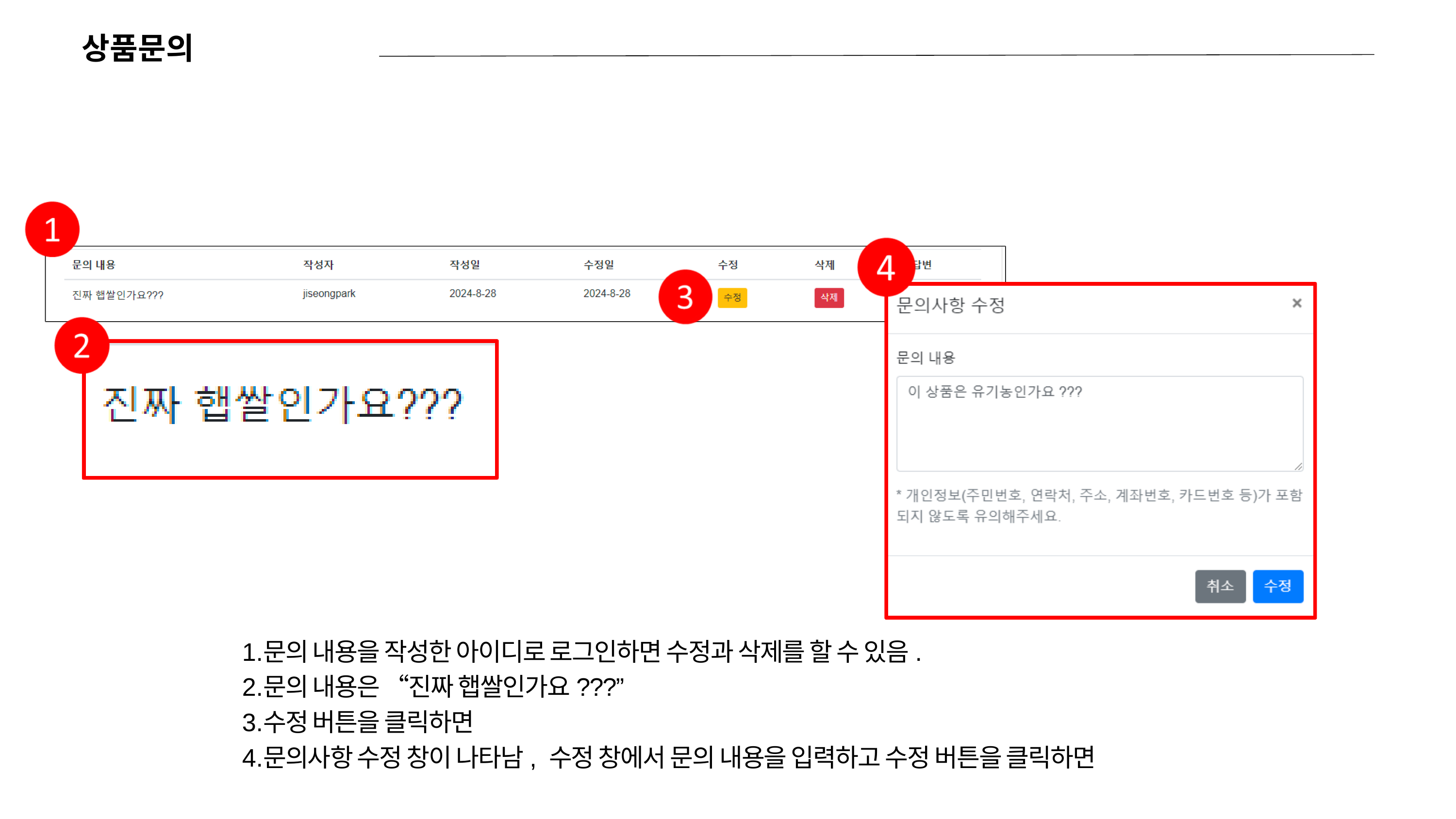

상품문의

문의 내용을 작성한 아이디로 로그인하면 수정과 삭제를 할 수 있음.
문의 내용은 “진짜 햅쌀인가요???”
수정 버튼을 클릭하면
문의사항 수정 창이 나타남, 수정 창에서 문의 내용을 입력하고 수정 버튼을 클릭하면